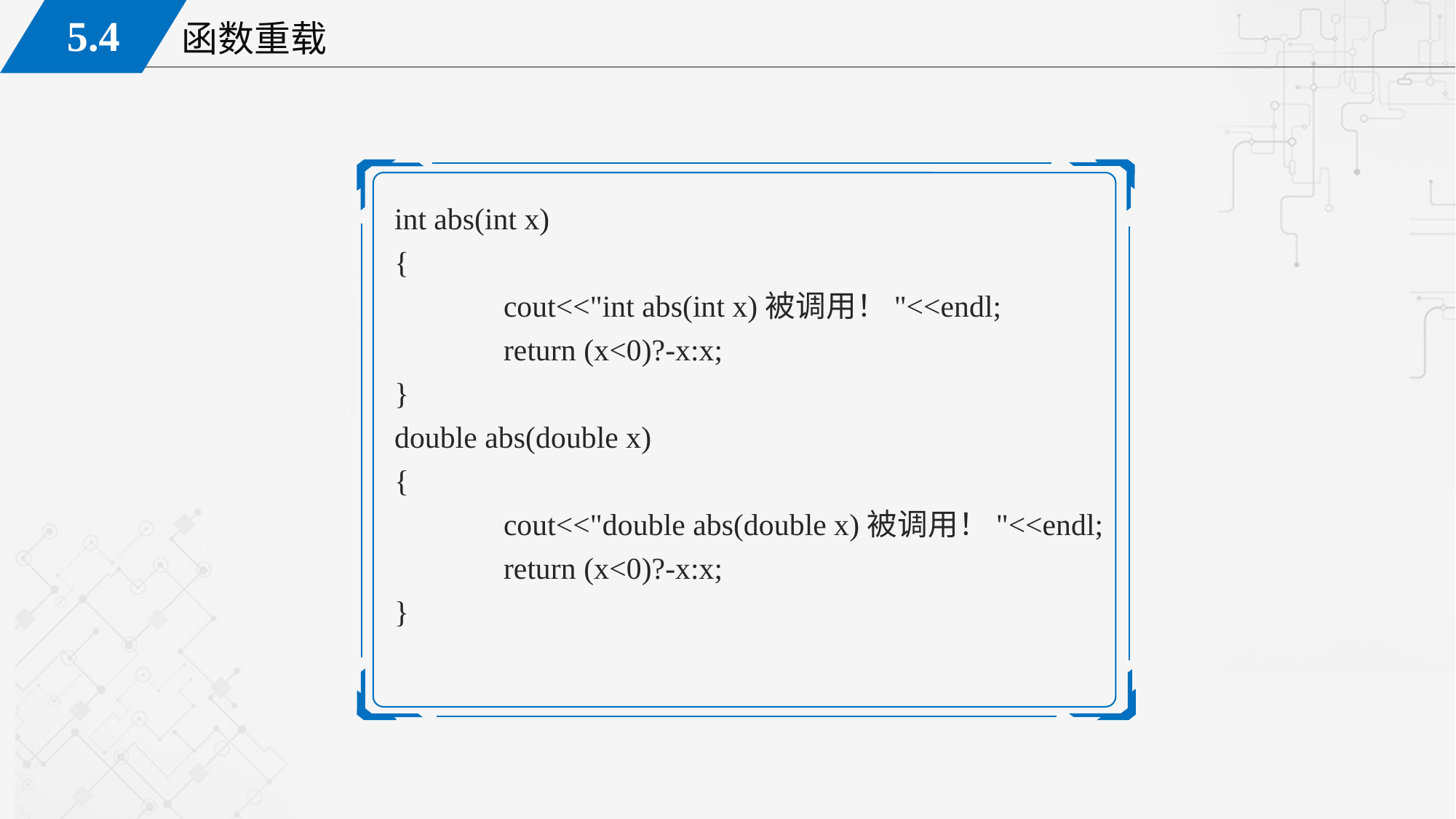

int abs(int x)
{
	cout<<"int abs(int x)被调用！"<<endl;
	return (x<0)?-x:x;
}
double abs(double x)
{
	cout<<"double abs(double x)被调用！"<<endl;
	return (x<0)?-x:x;
}